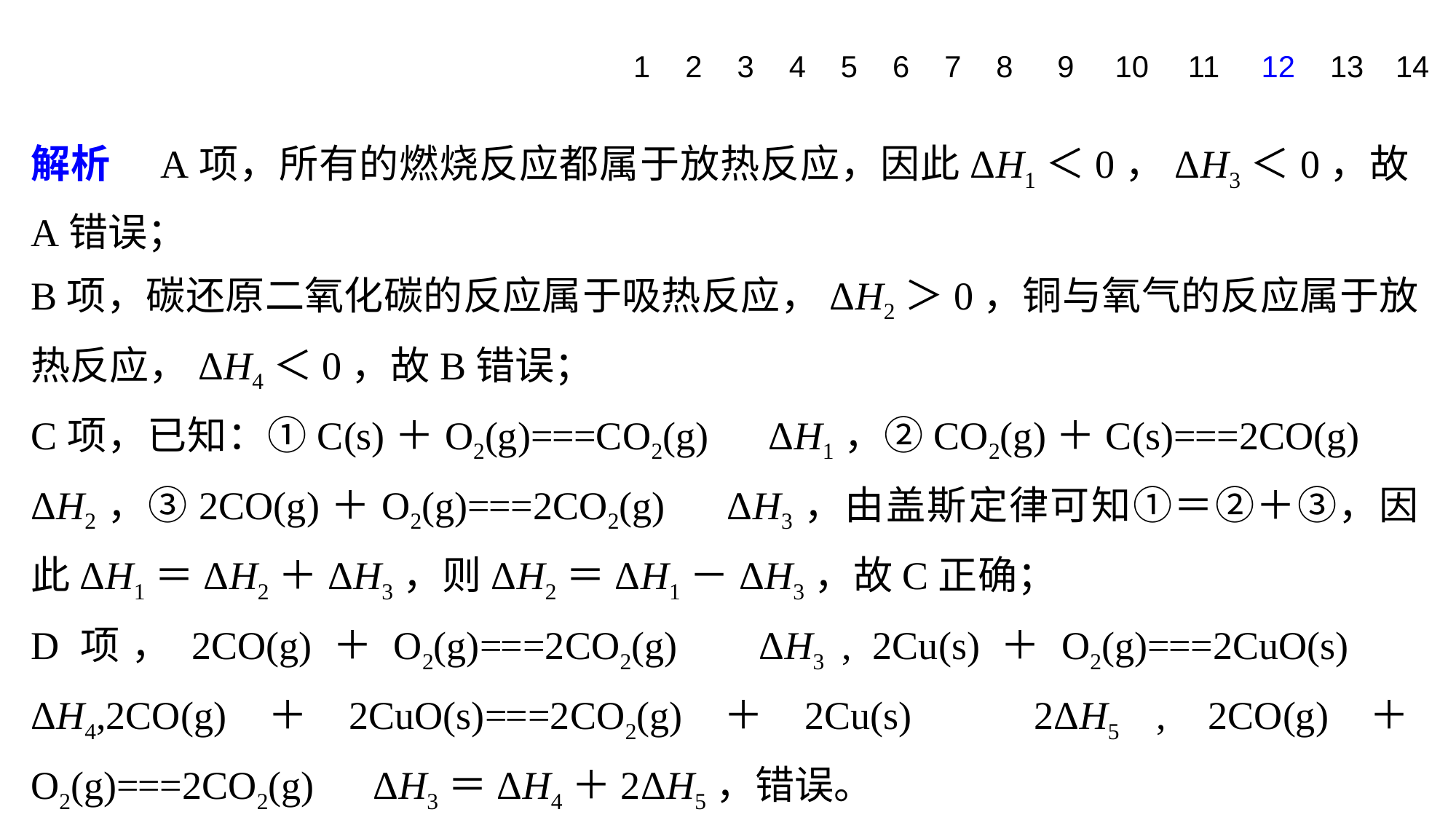

1
2
3
4
5
6
7
8
9
10
11
12
13
14
解析　A项，所有的燃烧反应都属于放热反应，因此ΔH1＜0，ΔH3＜0，故A错误；
B项，碳还原二氧化碳的反应属于吸热反应，ΔH2＞0，铜与氧气的反应属于放热反应，ΔH4＜0，故B错误；
C项，已知：①C(s)＋O2(g)===CO2(g)　ΔH1，②CO2(g)＋C(s)===2CO(g)　ΔH2，③2CO(g)＋O2(g)===2CO2(g)　ΔH3，由盖斯定律可知①＝②＋③，因此ΔH1＝ΔH2＋ΔH3，则ΔH2＝ΔH1－ΔH3，故C正确；
D项，2CO(g)＋O2(g)===2CO2(g)　ΔH3 , 2Cu(s)＋O2(g)===2CuO(s)　ΔH4,2CO(g)＋2CuO(s)===2CO2(g)＋2Cu(s)　2ΔH5 , 2CO(g)＋O2(g)===2CO2(g)　ΔH3＝ΔH4＋2ΔH5，错误。
答案　C